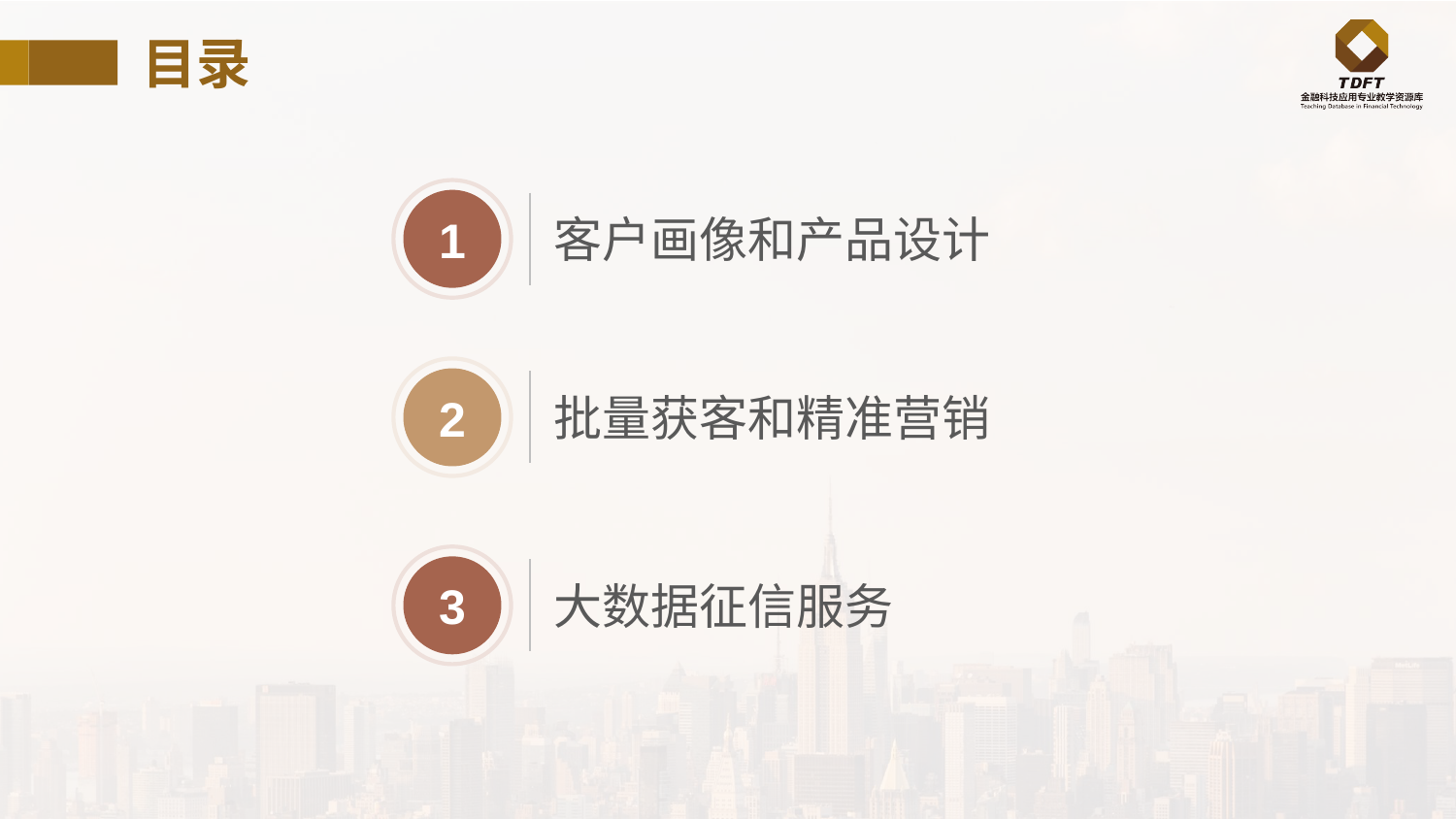

目录

1
客户画像和产品设计

2
批量获客和精准营销

3
大数据征信服务